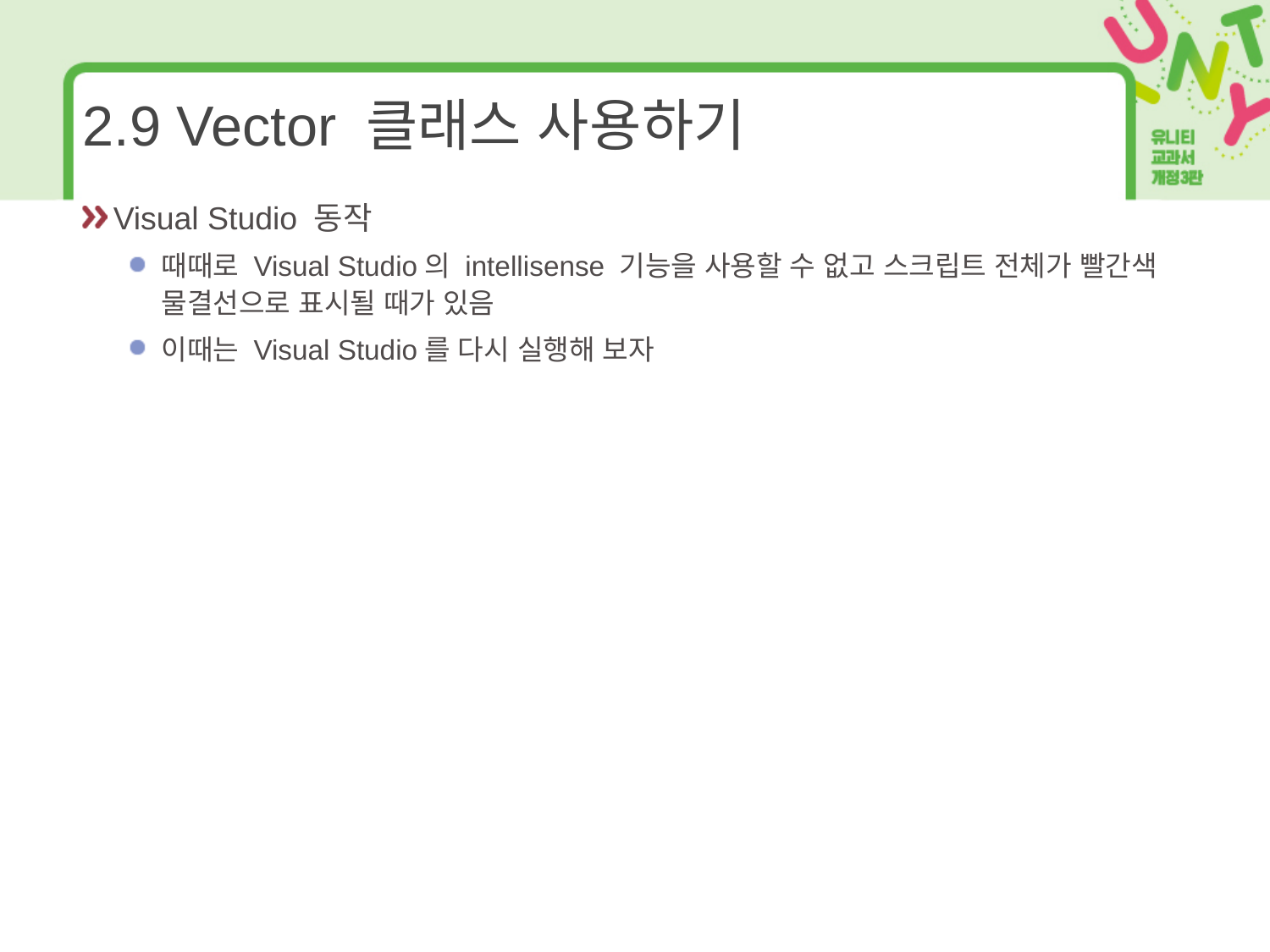

# 2.9 Vector 클래스 사용하기
Visual Studio 동작
때때로 Visual Studio의 intellisense 기능을 사용할 수 없고 스크립트 전체가 빨간색 물결선으로 표시될 때가 있음
이때는 Visual Studio를 다시 실행해 보자